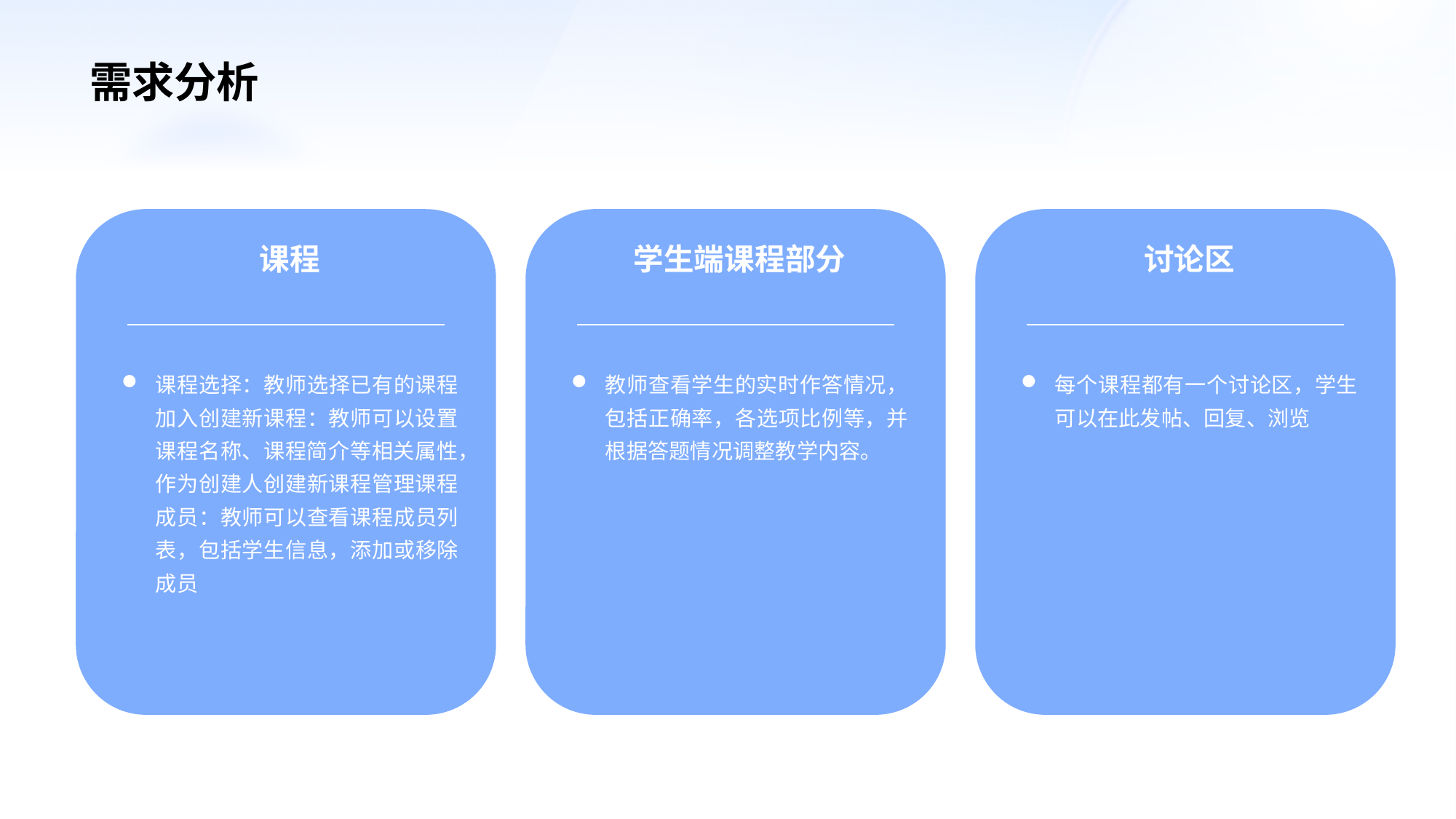

需求分析

课程
课程选择：教师选择已有的课程加入创建新课程：教师可以设置课程名称、课程简介等相关属性，作为创建人创建新课程管理课程成员：教师可以查看课程成员列表，包括学生信息，添加或移除成员

学生端课程部分
教师查看学生的实时作答情况，包括正确率，各选项比例等，并根据答题情况调整教学内容。

讨论区
每个课程都有一个讨论区，学生可以在此发帖、回复、浏览